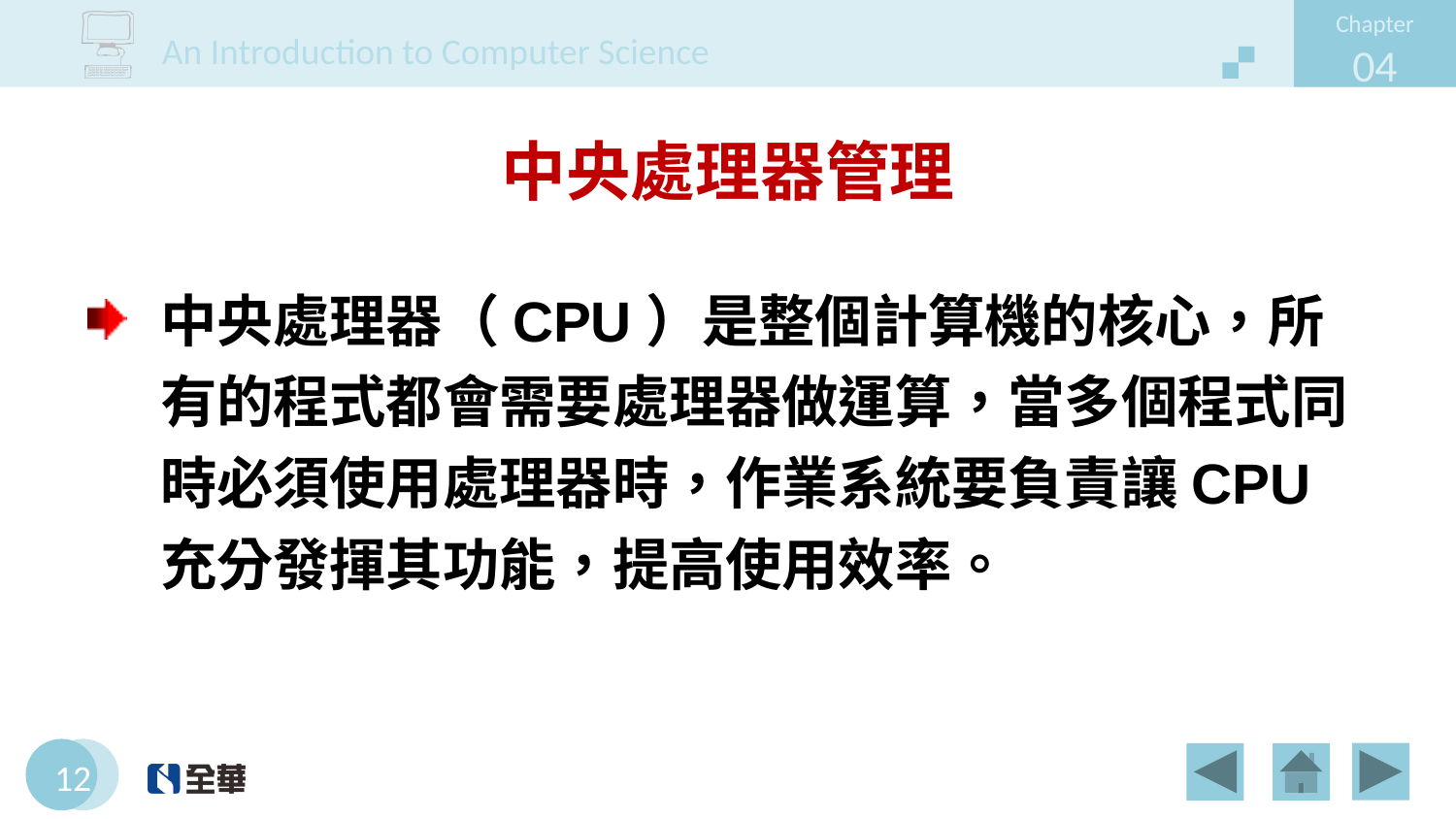

# 中央處理器管理
中央處理器（CPU）是整個計算機的核心，所有的程式都會需要處理器做運算，當多個程式同時必須使用處理器時，作業系統要負責讓CPU充分發揮其功能，提高使用效率。